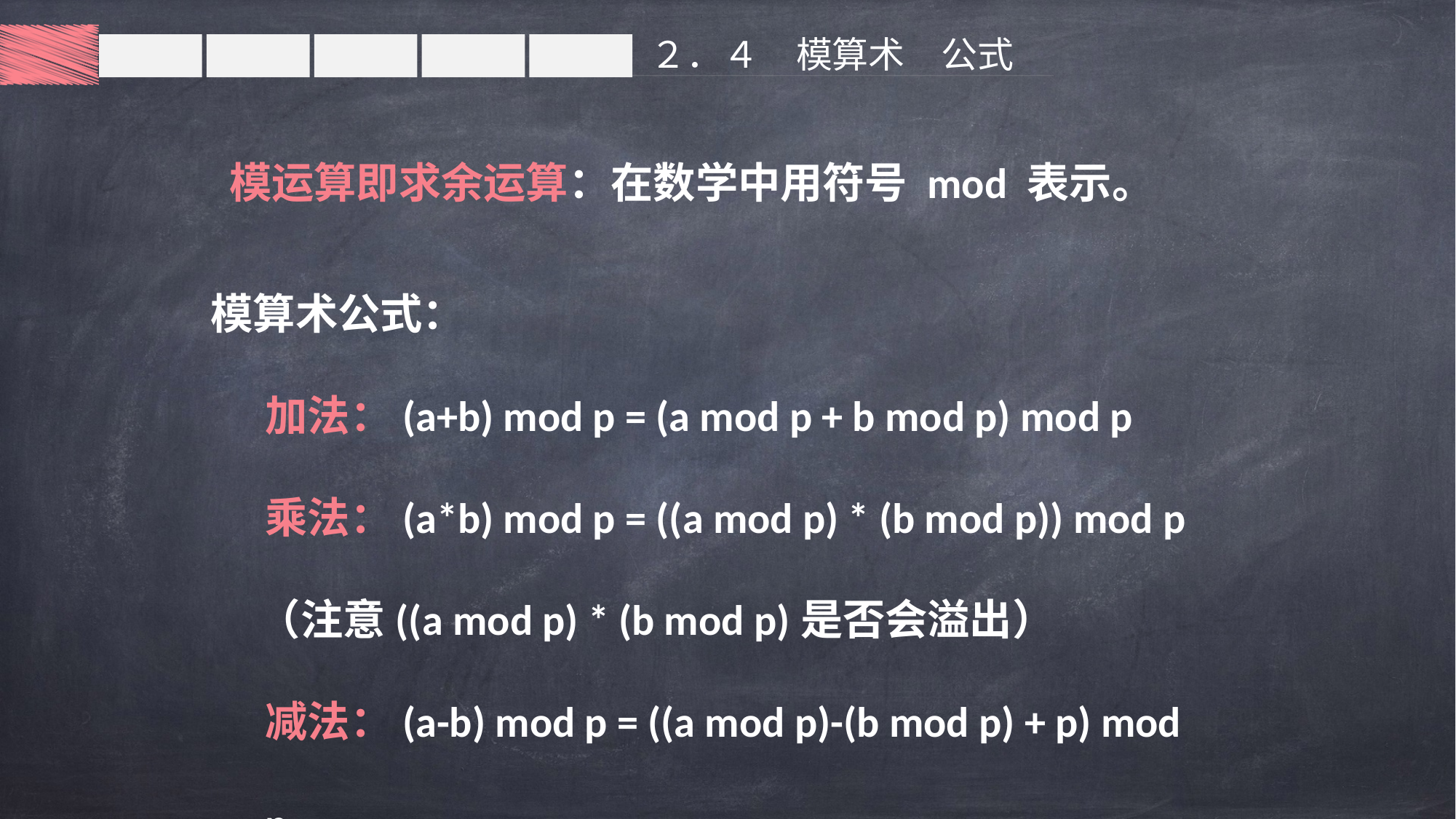

２．４　模算术　公式

模运算即求余运算：在数学中用符号 mod 表示。

模算术公式：
加法：(a+b) mod p = (a mod p + b mod p) mod p
乘法：(a*b) mod p = ((a mod p) * (b mod p)) mod p
（注意((a mod p) * (b mod p)是否会溢出）
减法：(a-b) mod p = ((a mod p)-(b mod p) + p) mod p